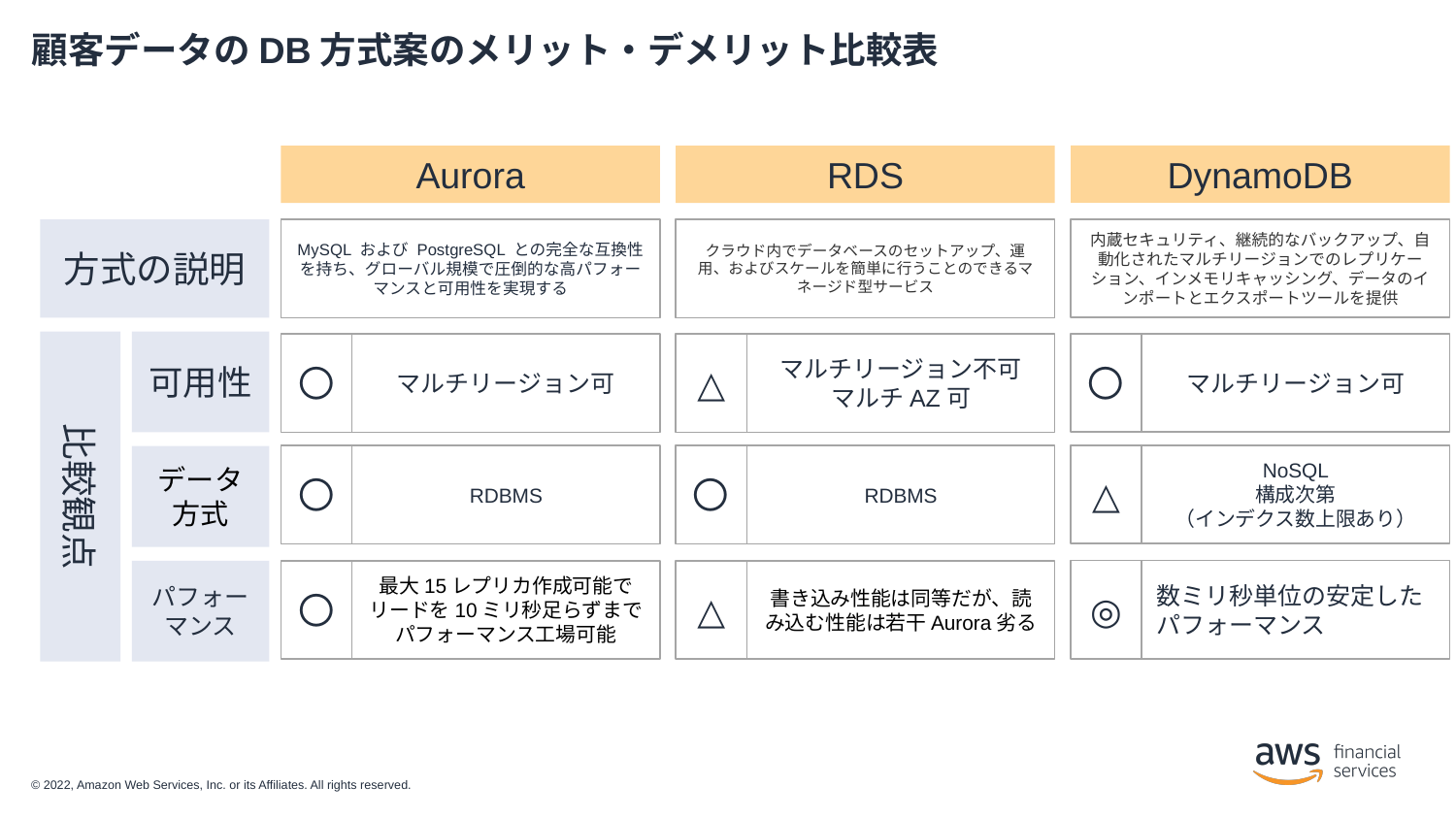

# 顧客データのDB方式案のメリット・デメリット比較表
DynamoDB
Aurora
RDS
内蔵セキュリティ、継続的なバックアップ、自動化されたマルチリージョンでのレプリケーション、インメモリキャッシング、データのインポートとエクスポートツールを提供
方式の説明
MySQL および PostgreSQL との完全な互換性を持ち、グローバル規模で圧倒的な高パフォーマンスと可用性を実現する
クラウド内でデータベースのセットアップ、運用、およびスケールを簡単に行うことのできるマネージド型サービス
可用性
〇
マルチリージョン可
〇
マルチリージョン可
△
マルチリージョン不可
マルチAZ可
△
NoSQL
構成次第
（インデクス数上限あり）
〇
RDBMS
〇
RDBMS
データ方式
比較観点
◎
数ミリ秒単位の安定したパフォーマンス
パフォーマンス
〇
最大15レプリカ作成可能でリードを10ミリ秒足らずまでパフォーマンス工場可能
△
書き込み性能は同等だが、読み込む性能は若干Aurora劣る